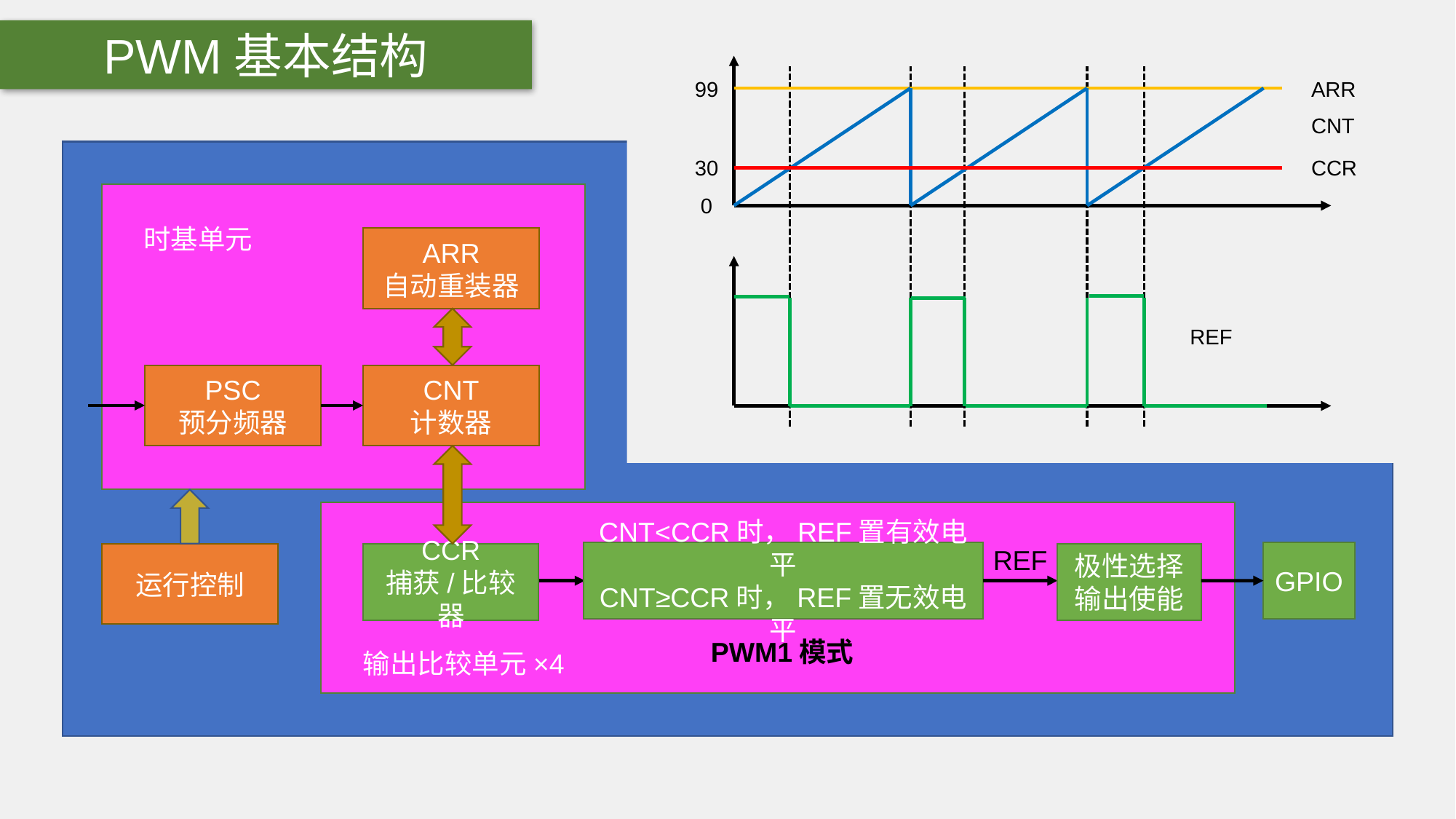

PWM基本结构

99
30
0
ARR
CNT

CCR
    时基单元

ARR
自动重装器

REF
CNT
计数器
PSC
预分频器

    输出比较单元×4
REF
CNT<CCR时，REF置有效电平
CNT≥CCR时，REF置无效电平
GPIO
运行控制
CCR
捕获/比较器
极性选择
输出使能
PWM1模式